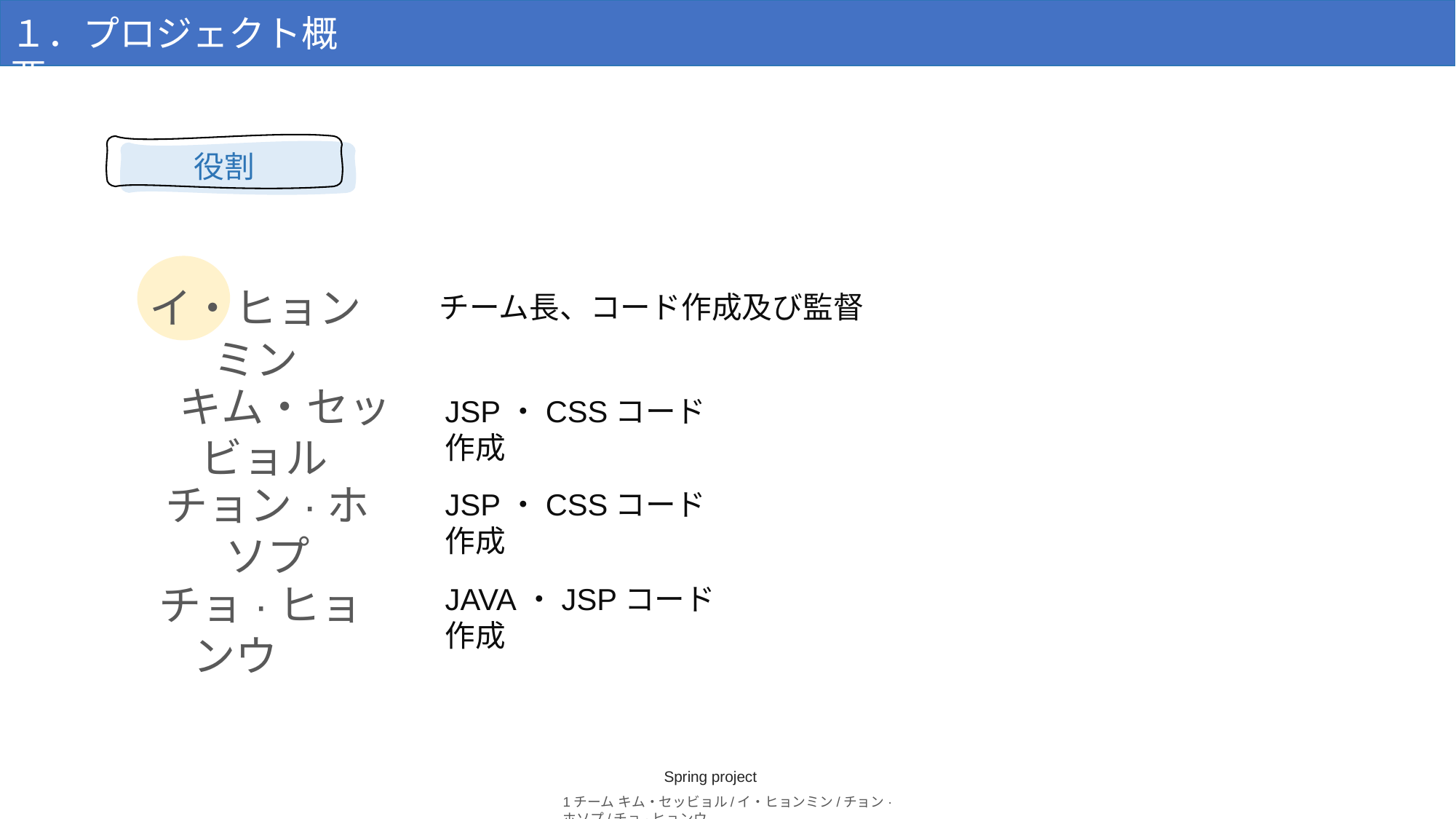

１．プロジェクト概要

役割

イ・ヒョンミン
チーム長、コード作成及び監督
キム・セッビョル
JSP・CSSコード作成
チョン·ホソプ
JSP・CSSコード作成
チョ·ヒョンウ
JAVA・JSPコード作成
Spring project
1チーム キム・セッビョル/イ・ヒョンミン/チョン·ホソプ/チョ·ヒョンウ
UD Digi Kyokasho NK-B
Yu Gothic UI Semibold